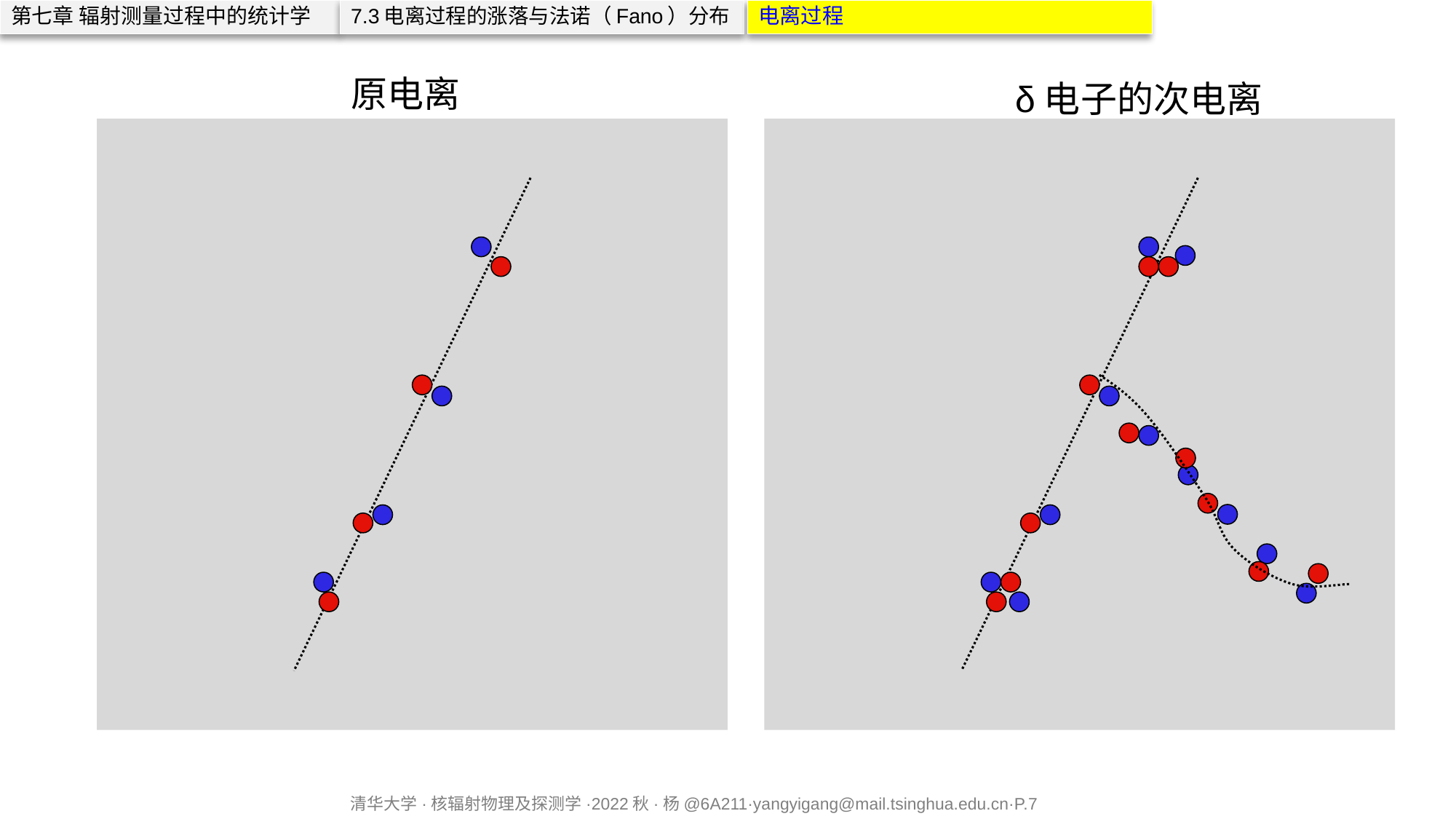

第七章 辐射测量过程中的统计学
7.3电离过程的涨落与法诺（Fano）分布
电离过程

原电离
δ电子的次电离